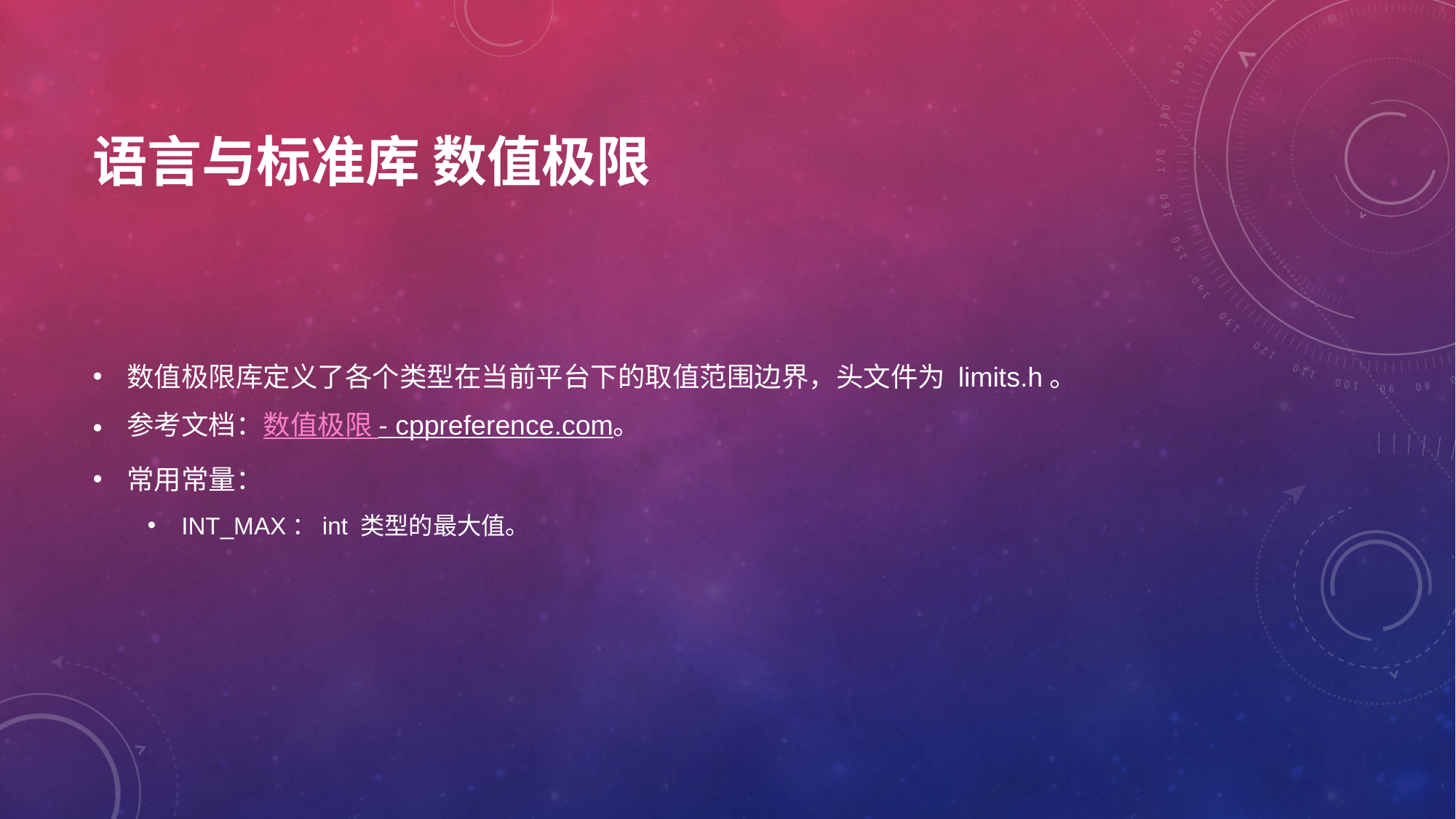

# 语言与标准库 数值极限
数值极限库定义了各个类型在当前平台下的取值范围边界，头文件为 limits.h。
参考文档：数值极限 - cppreference.com。
常用常量：
INT_MAX：int 类型的最大值。